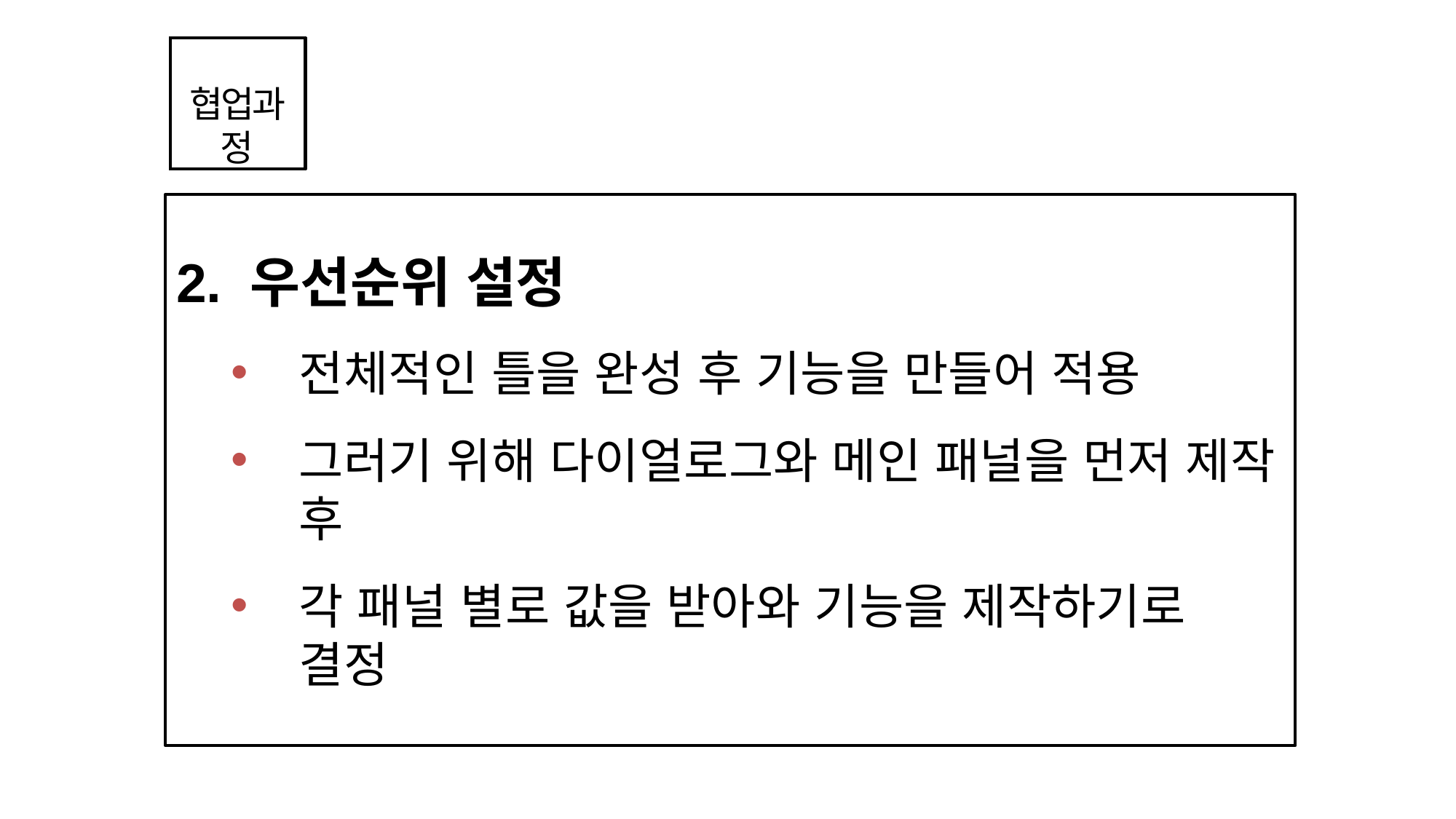

협업과정
2. 우선순위 설정
전체적인 틀을 완성 후 기능을 만들어 적용
그러기 위해 다이얼로그와 메인 패널을 먼저 제작 후
각 패널 별로 값을 받아와 기능을 제작하기로 결정